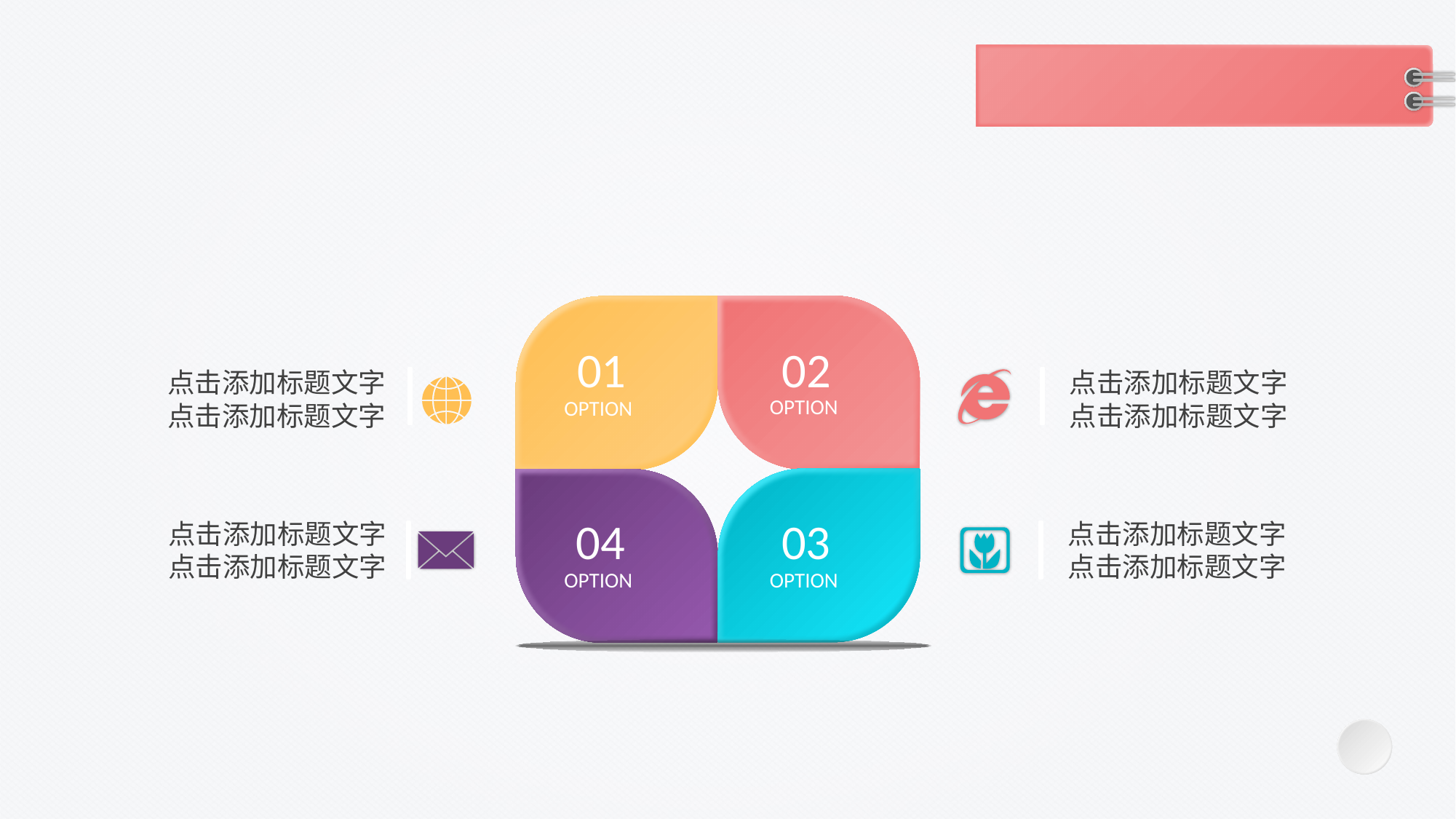

01
02
点击添加标题文字
点击添加标题文字
点击添加标题文字
点击添加标题文字

OPTION
OPTION

04
03
点击添加标题文字
点击添加标题文字
点击添加标题文字
点击添加标题文字

OPTION
OPTION